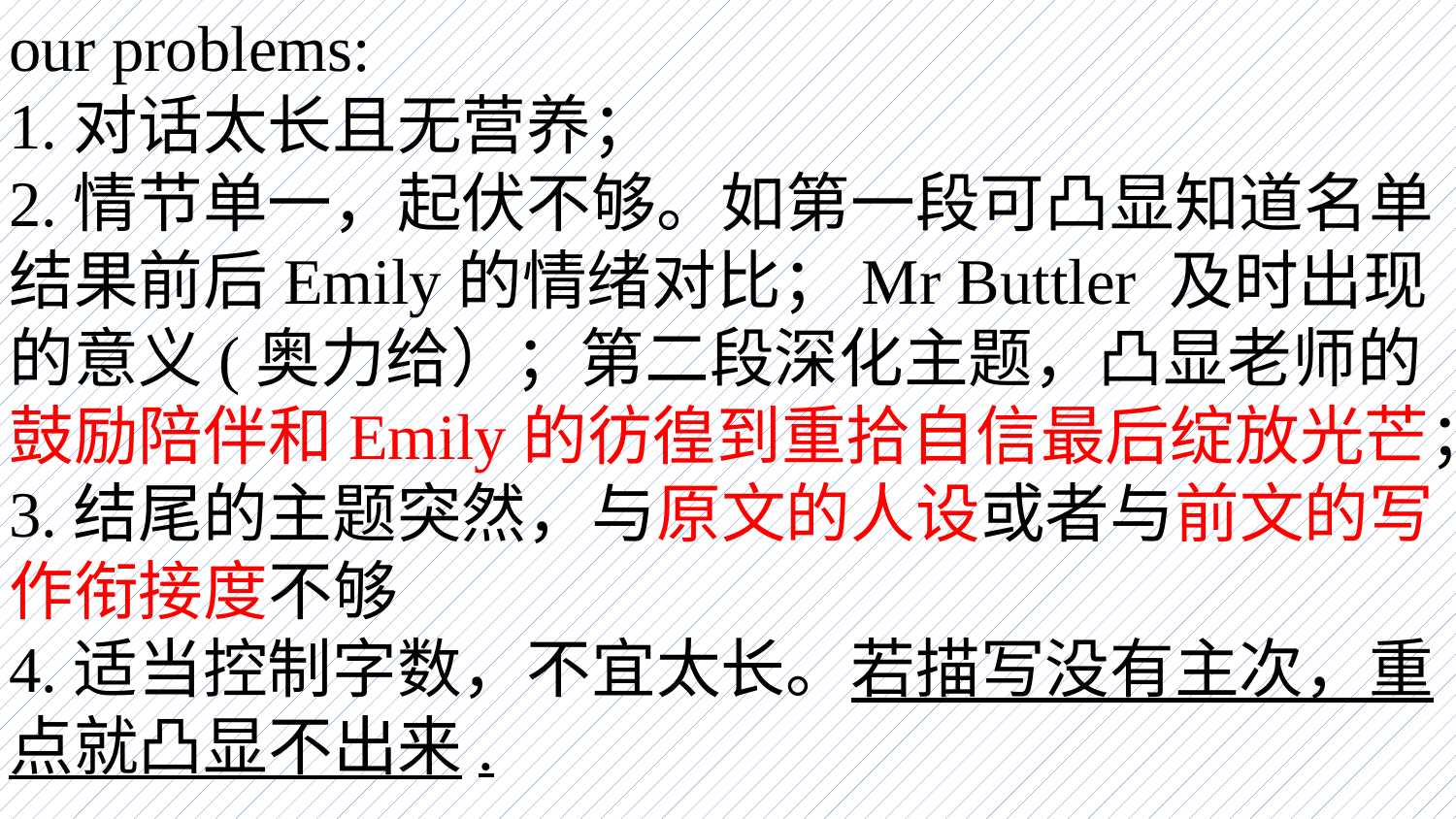

our problems:
1.对话太长且无营养；
2.情节单一，起伏不够。如第一段可凸显知道名单结果前后Emily的情绪对比；Mr Buttler 及时出现的意义(奥力给）；第二段深化主题，凸显老师的鼓励陪伴和Emily的彷徨到重拾自信最后绽放光芒；
3.结尾的主题突然，与原文的人设或者与前文的写作衔接度不够
4.适当控制字数，不宜太长。若描写没有主次，重点就凸显不出来.